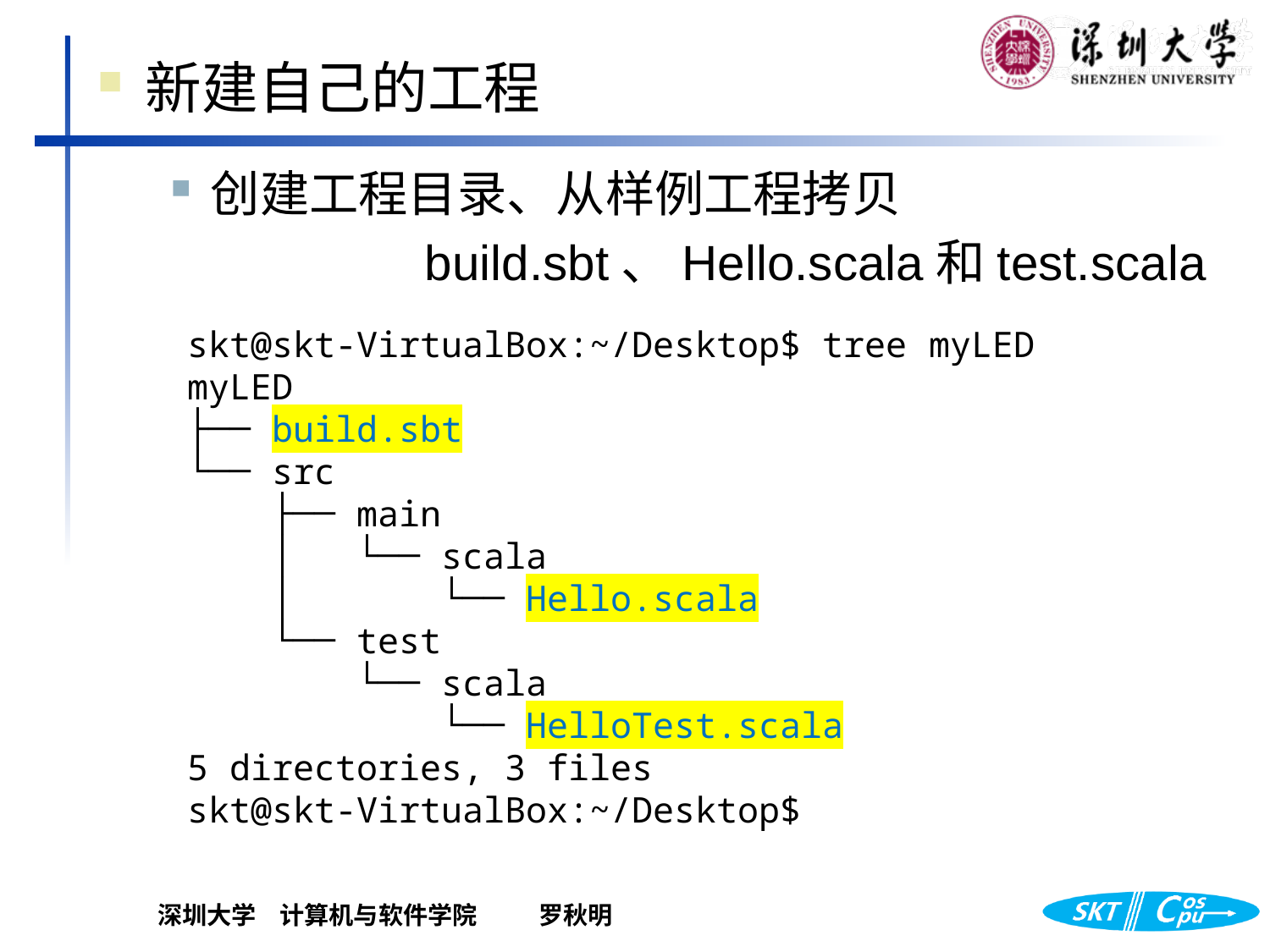

新建自己的工程
创建工程目录、从样例工程拷贝
		build.sbt、Hello.scala和test.scala
skt@skt-VirtualBox:~/Desktop$ tree myLED
myLED
├── build.sbt
└── src
    ├── main
    │   └── scala
    │       └── Hello.scala
    └── test
        └── scala
            └── HelloTest.scala
5 directories, 3 files
skt@skt-VirtualBox:~/Desktop$